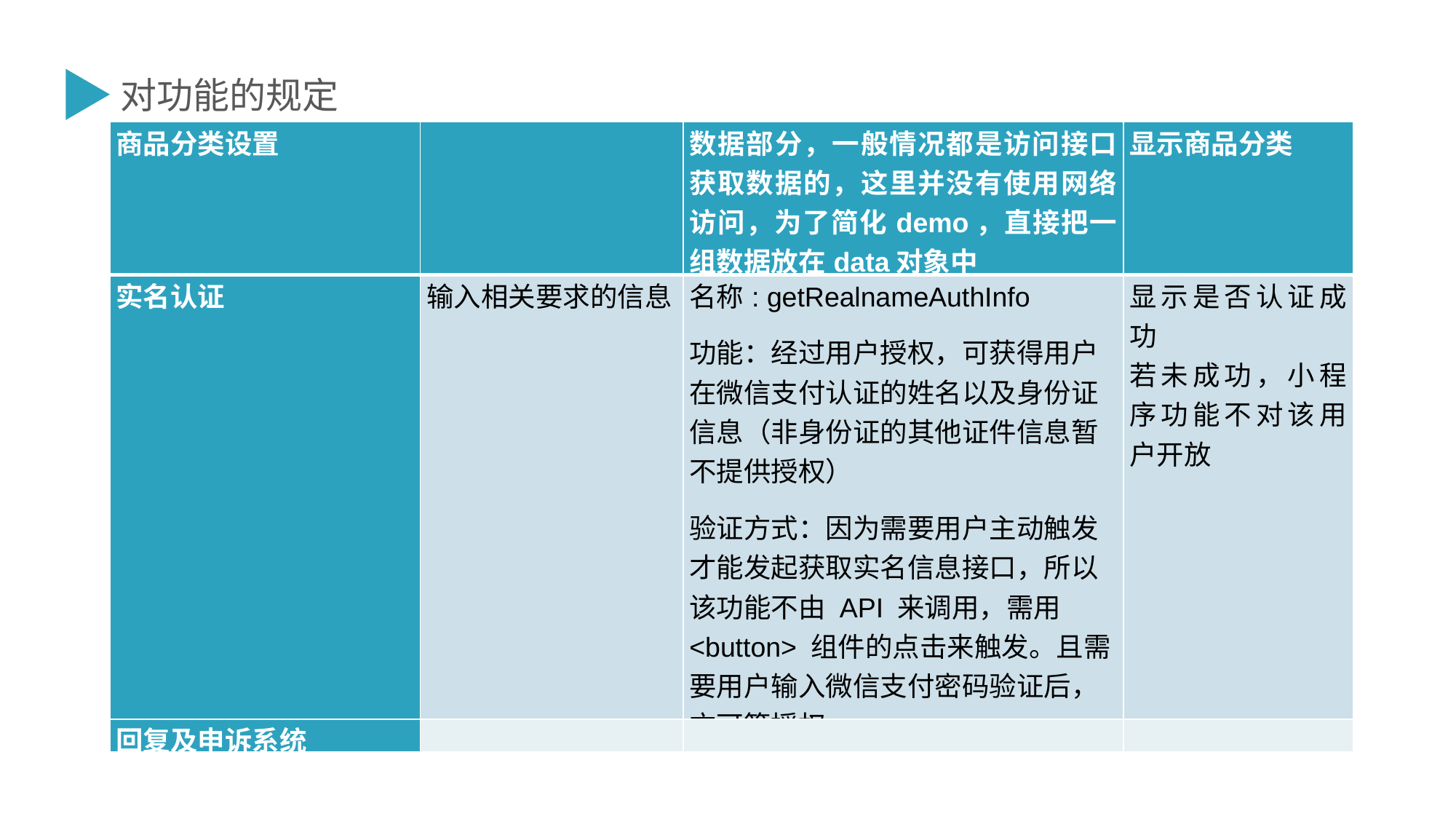

对功能的规定

| 商品分类设置 |  | 数据部分，一般情况都是访问接口获取数据的，这里并没有使用网络访问，为了简化demo，直接把一组数据放在data对象中 | 显示商品分类 |
| --- | --- | --- | --- |
| 实名认证 | 输入相关要求的信息 | 名称: getRealnameAuthInfo 功能：经过用户授权，可获得用户在微信支付认证的姓名以及身份证信息（非身份证的其他证件信息暂不提供授权） 验证方式：因为需要用户主动触发才能发起获取实名信息接口，所以该功能不由 API 来调用，需用 <button> 组件的点击来触发。且需要用户输入微信支付密码验证后，方可算授权。 | 显示是否认证成功 若未成功，小程序功能不对该用户开放 |
| 回复及申诉系统 |  |  |  |